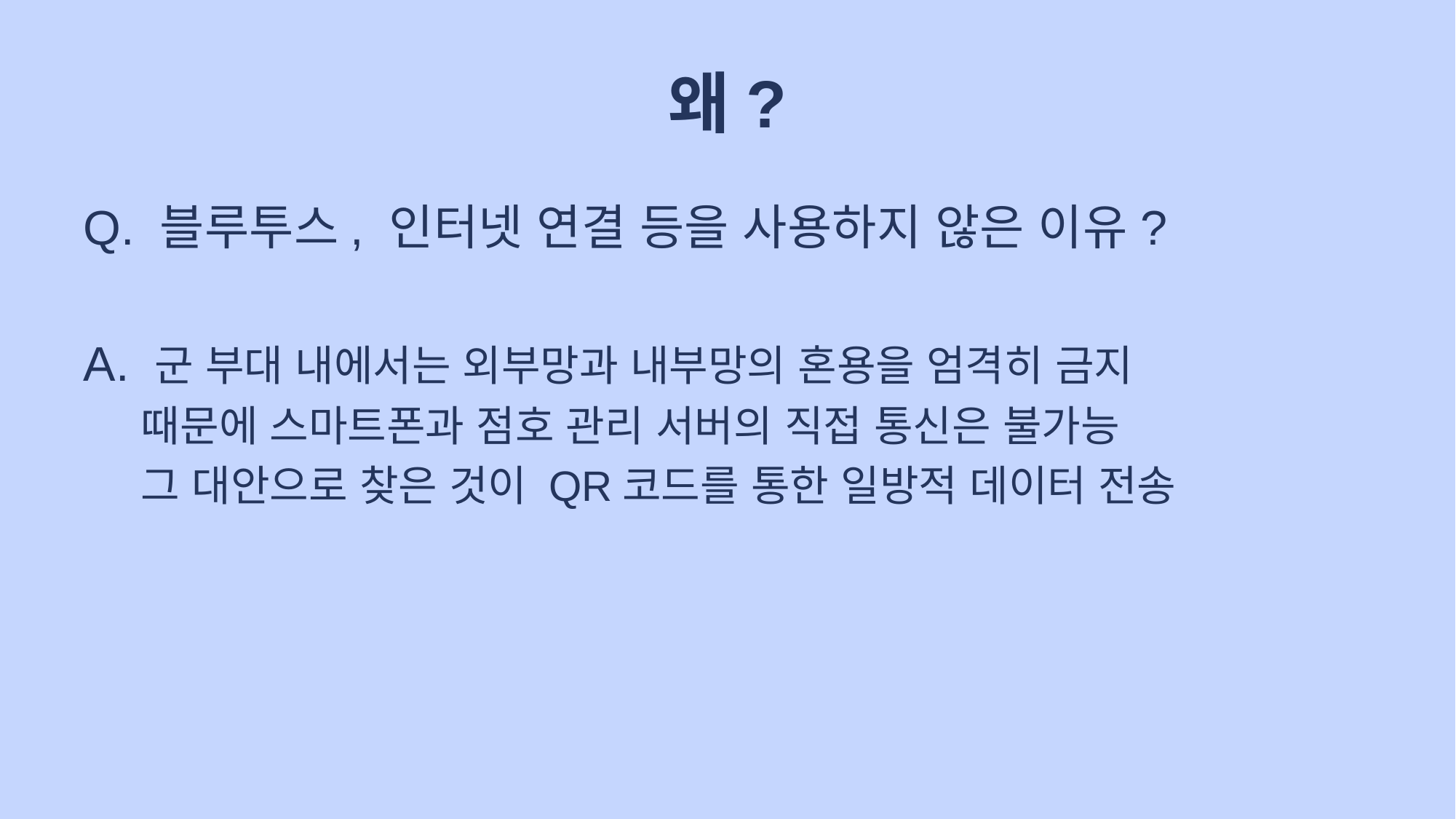

# 왜?
Q. 블루투스, 인터넷 연결 등을 사용하지 않은 이유?

A. 군 부대 내에서는 외부망과 내부망의 혼용을 엄격히 금지
    때문에 스마트폰과 점호 관리 서버의 직접 통신은 불가능
    그 대안으로 찾은 것이 QR코드를 통한 일방적 데이터 전송